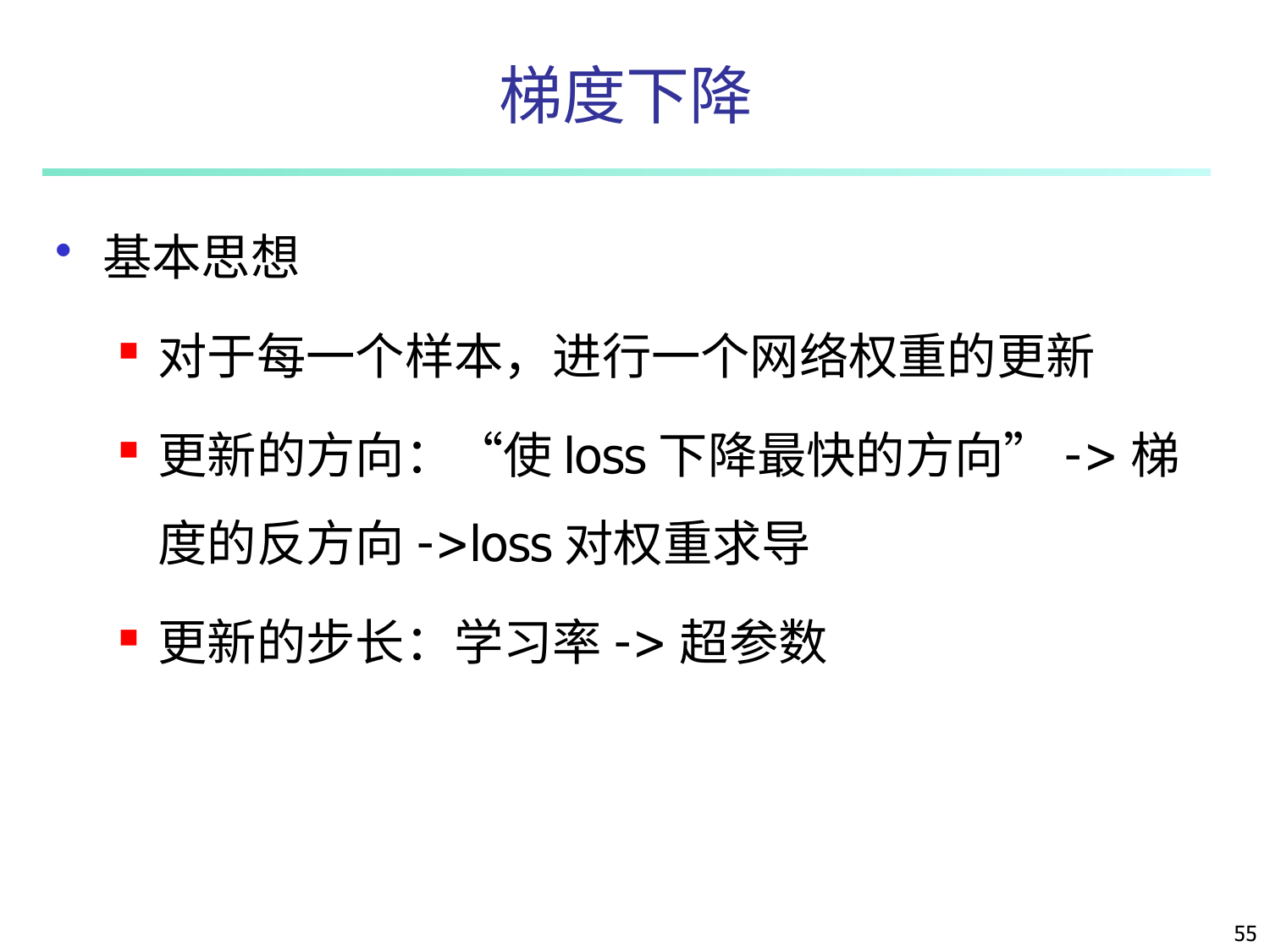

# 梯度下降
基本思想
对于每一个样本，进行一个网络权重的更新
更新的方向：“使loss下降最快的方向”->梯度的反方向->loss对权重求导
更新的步长：学习率->超参数

55